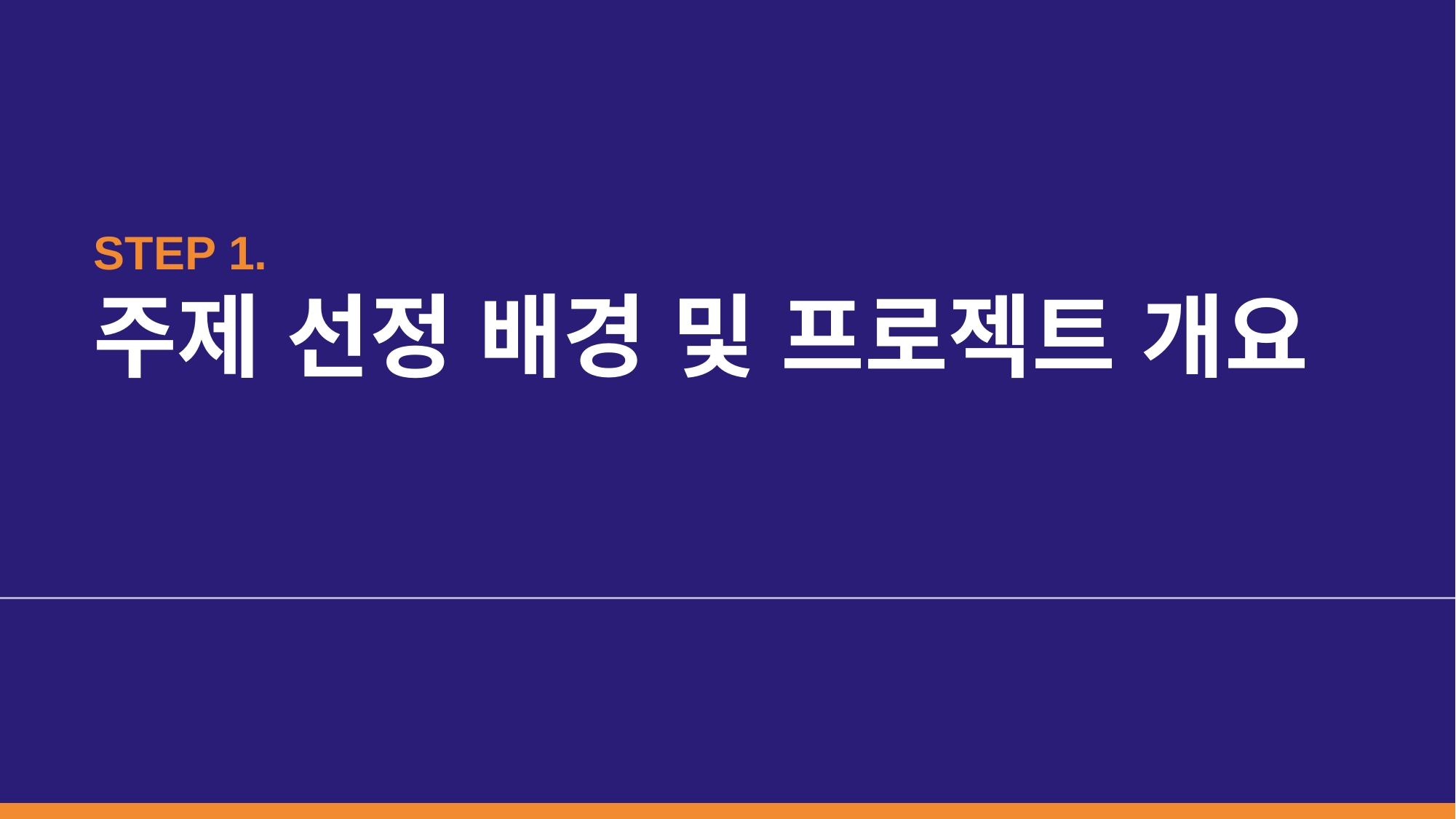

# STEP 1. 주제 선정 배경 및 프로젝트 개요